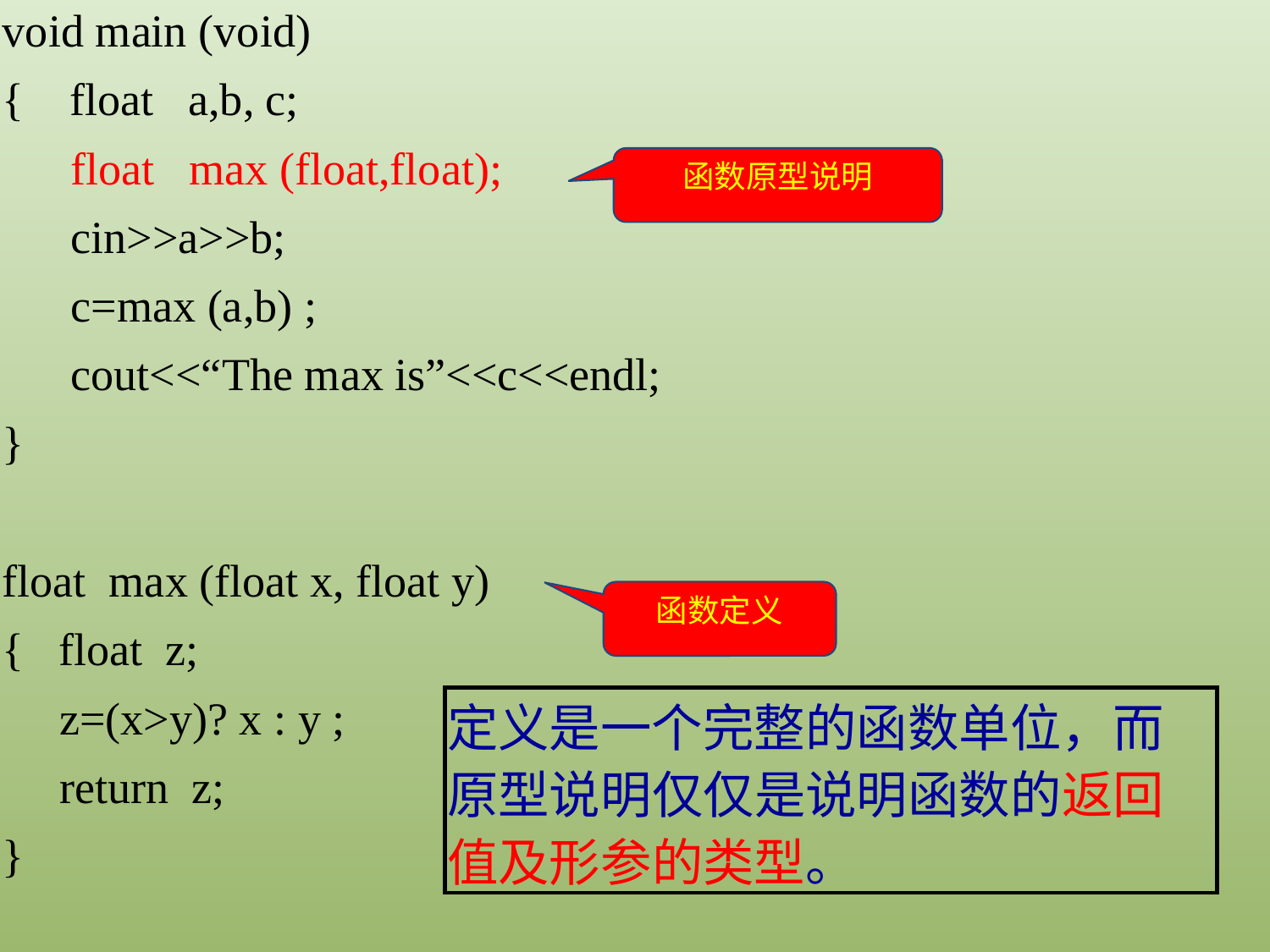

void main (void)
{    float   a,b, c;
      float   max (float,float);
      cin>>a>>b;
      c=max (a,b) ;
      cout<<“The max is”<<c<<endl;
}
函数原型说明
float  max (float x, float y)
{   float  z;
     z=(x>y)? x : y ;
     return  z;
}
函数定义
定义是一个完整的函数单位，而原型说明仅仅是说明函数的返回值及形参的类型。
194